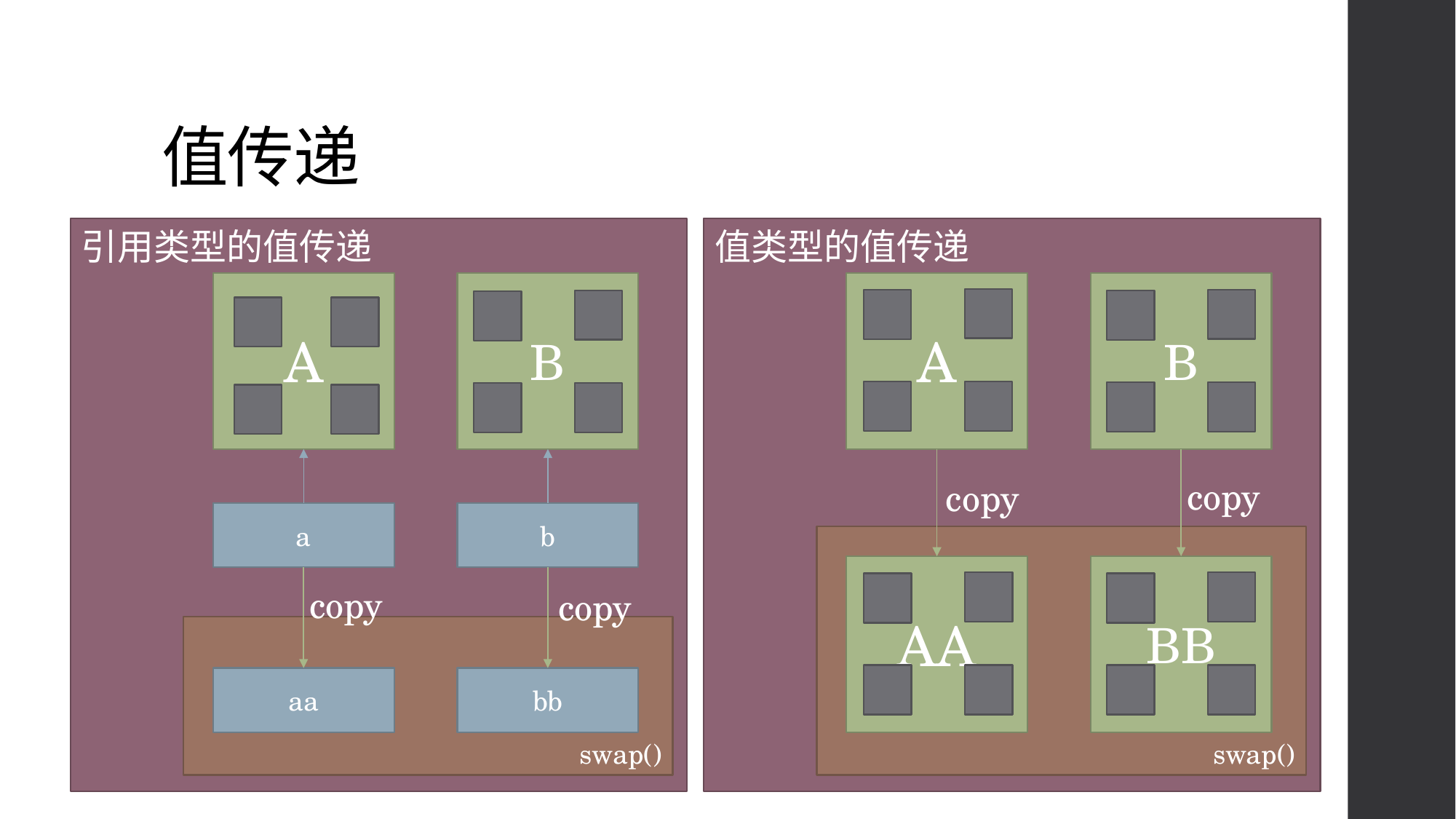

# 值传递
引用类型的值传递
A
B

a
b
copy
copy
swap()
aa
bb
值类型的值传递
A
B

copy
copy
swap()
AA
BB